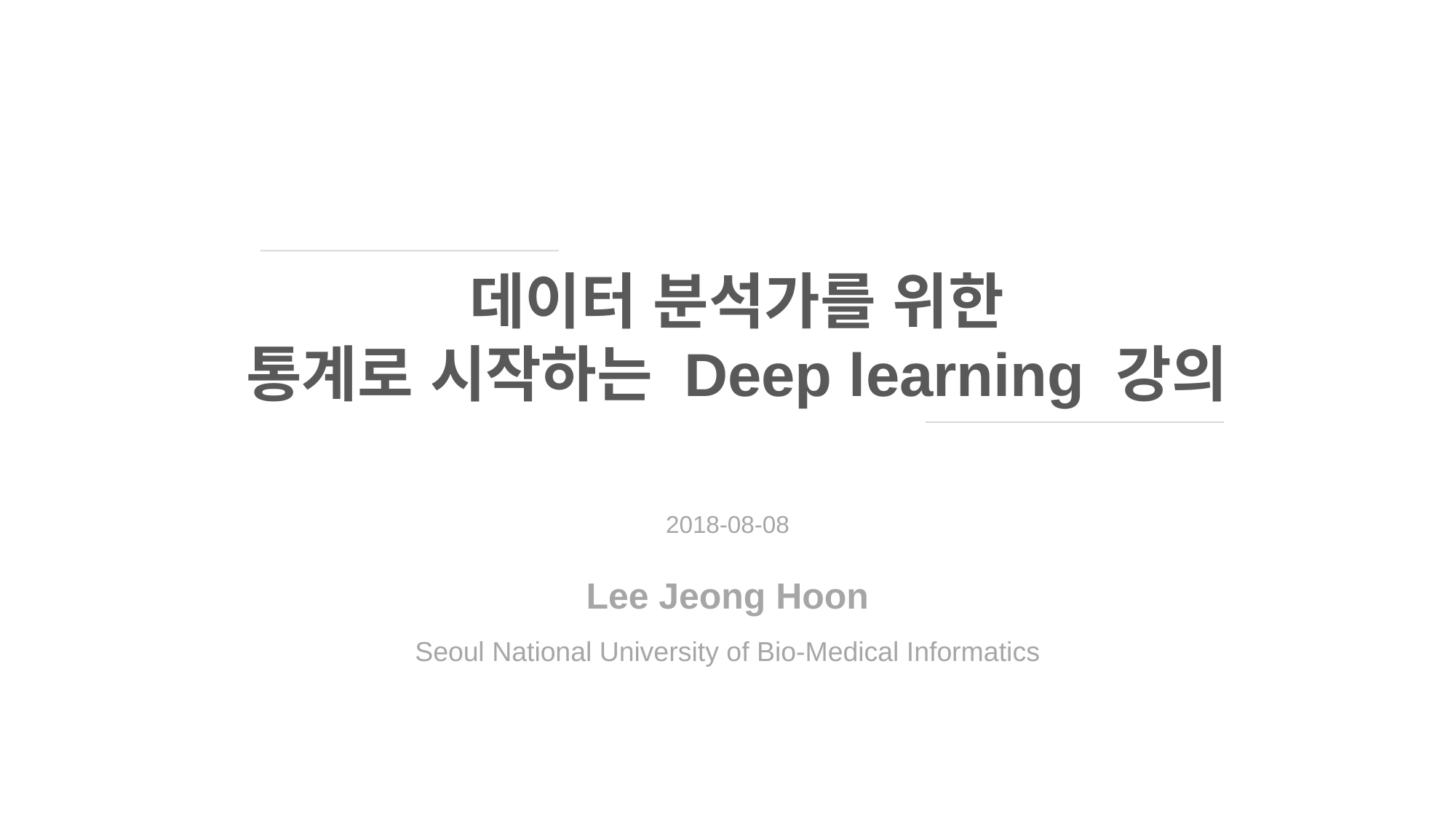

데이터 분석가를 위한
통계로 시작하는 Deep learning 강의
2018-08-08
Lee Jeong Hoon

Seoul National University of Bio-Medical Informatics